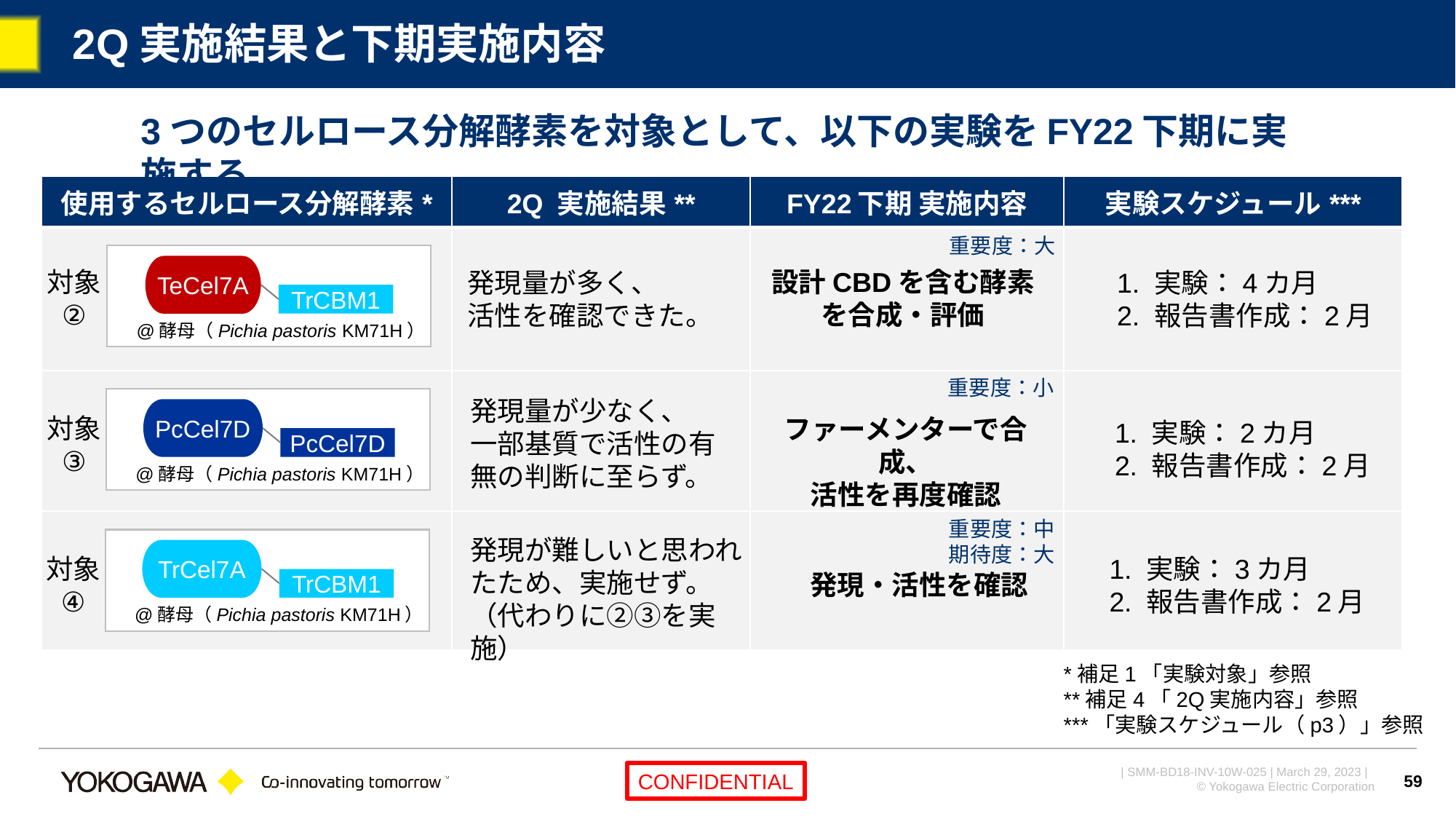

# 2Q実施結果と下期実施内容
3つのセルロース分解酵素を対象として、以下の実験をFY22下期に実施する。
| 使用するセルロース分解酵素\* | 2Q 実施結果\*\* | FY22下期 実施内容 | 実験スケジュール\*\*\* |
| --- | --- | --- | --- |
|  |  |  |  |
|  |  |  |  |
|  |  |  |  |
重要度：大

@酵母（Pichia pastoris KM71H）
TeCel7A
TrCBM1
対象
②
設計CBDを含む酵素を合成・評価
発現量が多く、
活性を確認できた。
1. 実験：4カ月
2. 報告書作成：2月
重要度：小
発現量が少なく、
一部基質で活性の有無の判断に至らず。

PcCel7D
PcCel7D
対象
③
@酵母（Pichia pastoris KM71H）
ファーメンターで合成、
活性を再度確認
1. 実験：2カ月
2. 報告書作成：2月
重要度：中
期待度：大
発現が難しいと思われたため、実施せず。
（代わりに②③を実施）

TrCel7A
TrCBM1
対象
④
@酵母（Pichia pastoris KM71H）
1. 実験：3カ月
2. 報告書作成：2月
発現・活性を確認
*補足1「実験対象」参照
**補足4「2Q実施内容」参照
***「実験スケジュール（p3）」参照
59